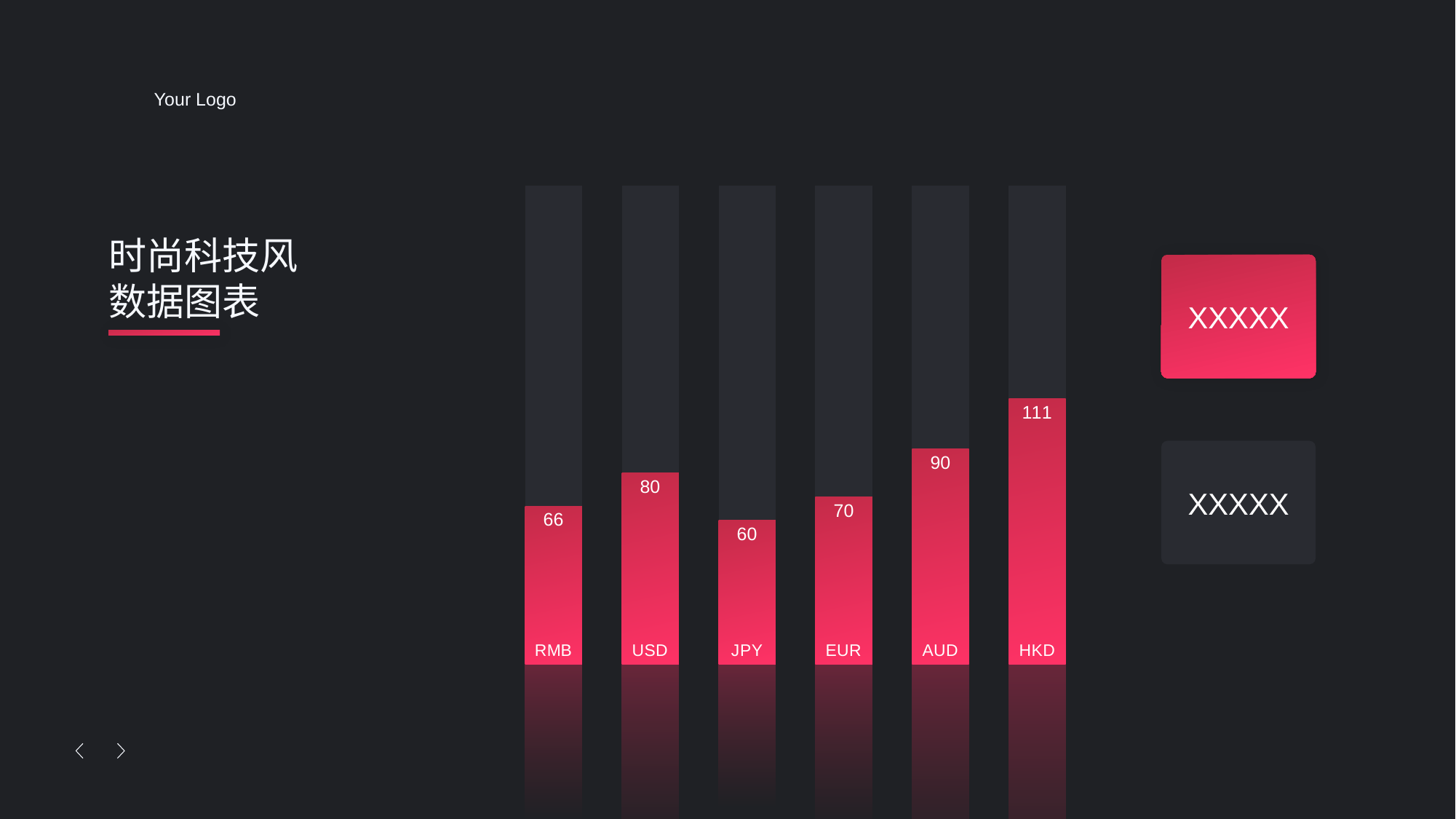

Your Logo

### Chart

| Category | 系列2 | 系列1 | 辅助系列 |
|---|---|---|---|
| RMB | 200.0 | 66.0 | -66.0 |
| USD | 200.0 | 80.0 | -80.0 |
| JPY | 200.0 | 60.0 | -60.0 |
| EUR | 200.0 | 70.0 | -70.0 |
| AUD | 200.0 | 90.0 | -90.0 |
| HKD | 200.0 | 111.0 | -111.0 |
时尚科技风
数据图表
XXXXX

XXXXX